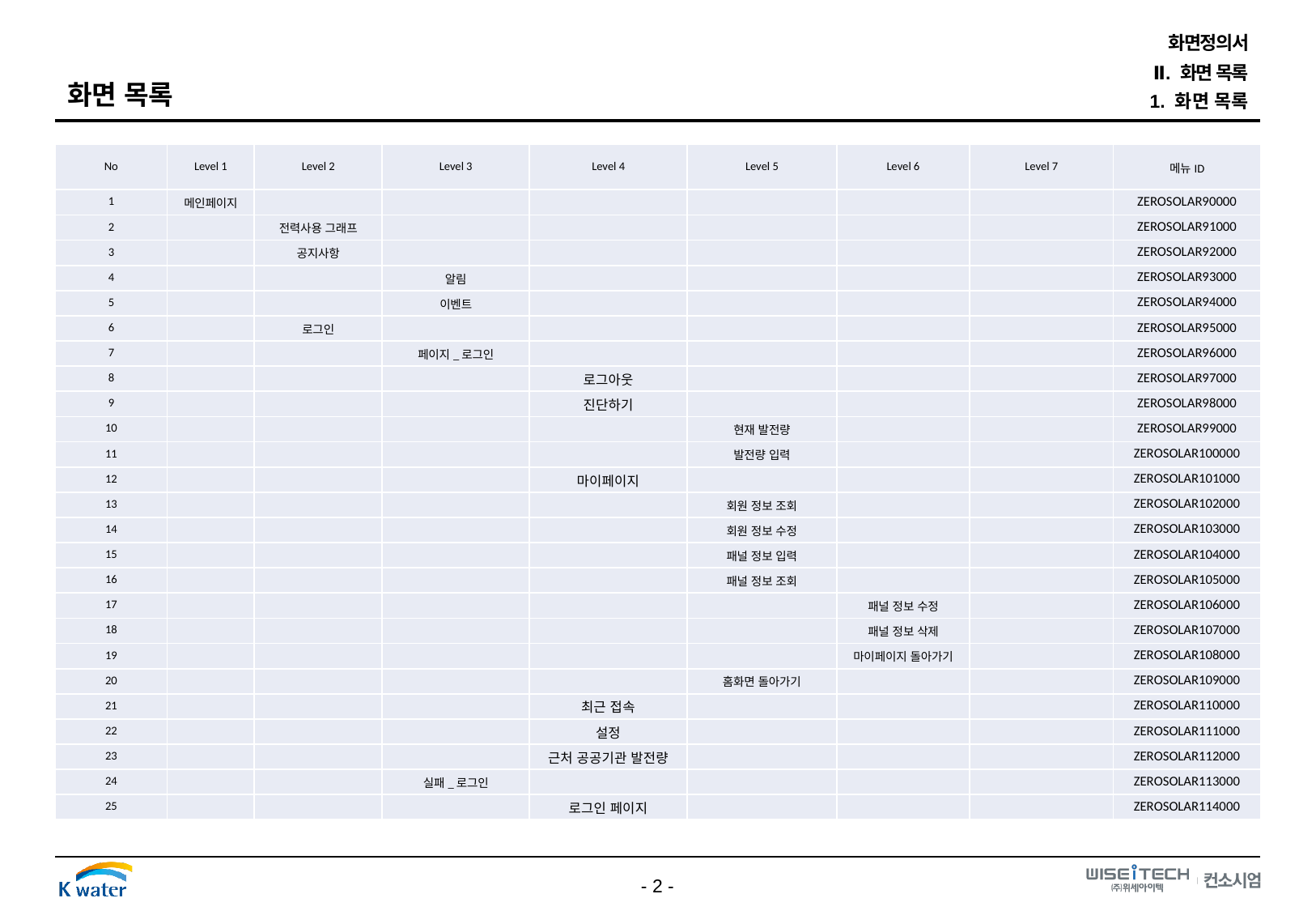

화면정의서
Ⅱ. 화면 목록
화면 목록
1. 화면 목록
| No | Level 1 | Level 2 | Level 3 | Level 4 | Level 5 | Level 6 | Level 7 | 메뉴ID |
| --- | --- | --- | --- | --- | --- | --- | --- | --- |
| 1 | 메인페이지 |  |  |  |  |  |  | ZEROSOLAR90000 |
| 2 |  | 전력사용 그래프 |  |  |  |  |  | ZEROSOLAR91000 |
| 3 |  | 공지사항 |  |  |  |  |  | ZEROSOLAR92000 |
| 4 |  |  | 알림 |  |  |  |  | ZEROSOLAR93000 |
| 5 |  |  | 이벤트 |  |  |  |  | ZEROSOLAR94000 |
| 6 |  | 로그인 |  |  |  |  |  | ZEROSOLAR95000 |
| 7 |  |  | 페이지\_로그인 |  |  |  |  | ZEROSOLAR96000 |
| 8 |  |  |  | 로그아웃 |  |  |  | ZEROSOLAR97000 |
| 9 |  |  |  | 진단하기 |  |  |  | ZEROSOLAR98000 |
| 10 |  |  |  |  | 현재 발전량 |  |  | ZEROSOLAR99000 |
| 11 |  |  |  |  | 발전량 입력 |  |  | ZEROSOLAR100000 |
| 12 |  |  |  | 마이페이지 |  |  |  | ZEROSOLAR101000 |
| 13 |  |  |  |  | 회원 정보 조회 |  |  | ZEROSOLAR102000 |
| 14 |  |  |  |  | 회원 정보 수정 |  |  | ZEROSOLAR103000 |
| 15 |  |  |  |  | 패널 정보 입력 |  |  | ZEROSOLAR104000 |
| 16 |  |  |  |  | 패널 정보 조회 |  |  | ZEROSOLAR105000 |
| 17 |  |  |  |  |  | 패널 정보 수정 |  | ZEROSOLAR106000 |
| 18 |  |  |  |  |  | 패널 정보 삭제 |  | ZEROSOLAR107000 |
| 19 |  |  |  |  |  | 마이페이지 돌아가기 |  | ZEROSOLAR108000 |
| 20 |  |  |  |  | 홈화면 돌아가기 |  |  | ZEROSOLAR109000 |
| 21 |  |  |  | 최근 접속 |  |  |  | ZEROSOLAR110000 |
| 22 |  |  |  | 설정 |  |  |  | ZEROSOLAR111000 |
| 23 |  |  |  | 근처 공공기관 발전량 |  |  |  | ZEROSOLAR112000 |
| 24 |  |  | 실패\_로그인 |  |  |  |  | ZEROSOLAR113000 |
| 25 |  |  |  | 로그인 페이지 |  |  |  | ZEROSOLAR114000 |